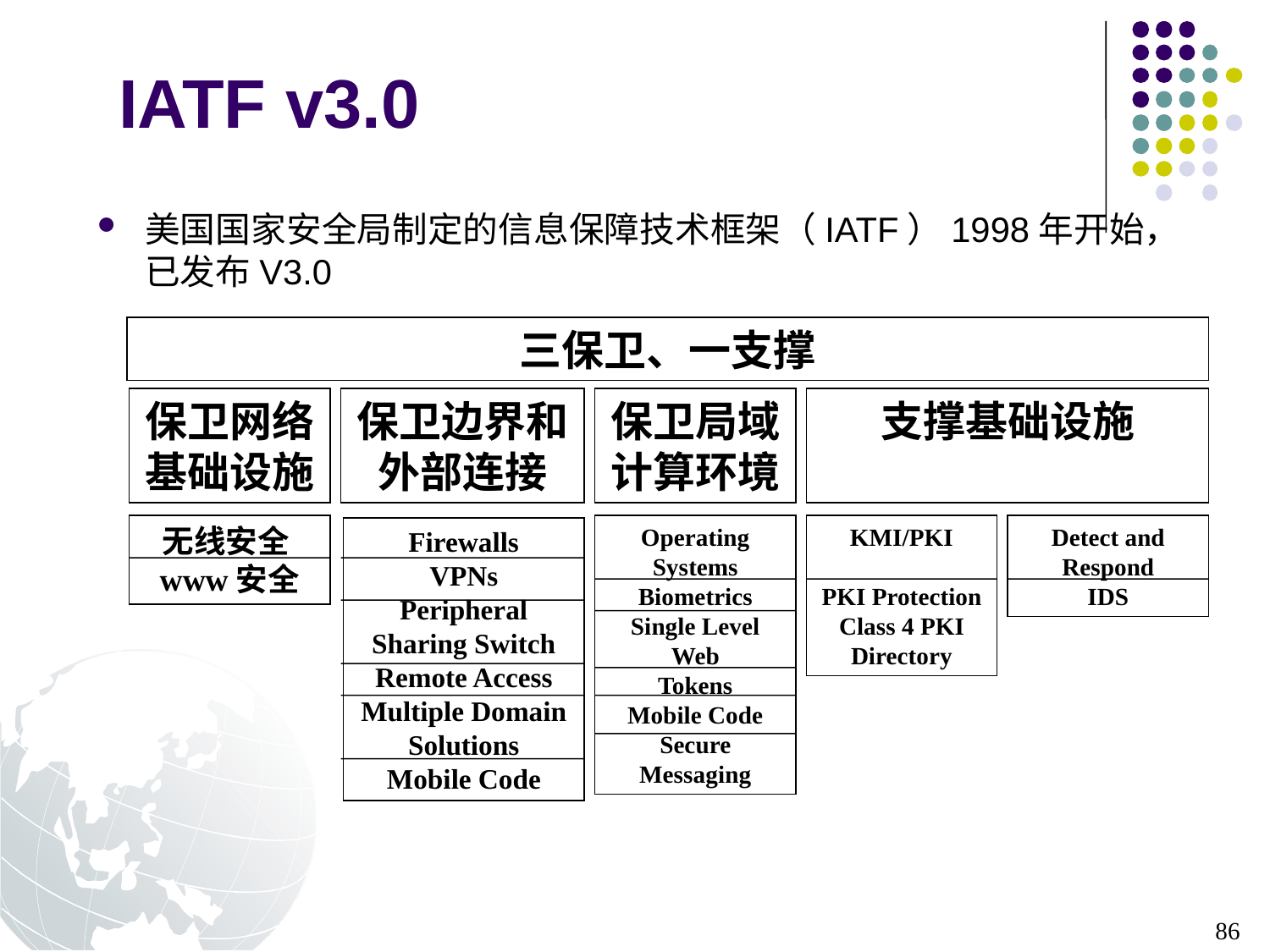

# IATF v3.0
美国国家安全局制定的信息保障技术框架（IATF）1998年开始，已发布V3.0

三保卫、一支撑
保卫网络基础设施
保卫边界和外部连接
保卫局域计算环境
支撑基础设施

无线安全www安全
Operating Systems
Biometrics
Single Level Web
Tokens
Mobile Code
Secure Messaging
KMI/PKI

PKI Protection
Class 4 PKI Directory
Detect and Respond
IDS
Firewalls
VPNs
Peripheral Sharing Switch
Remote Access
Multiple Domain Solutions
Mobile Code